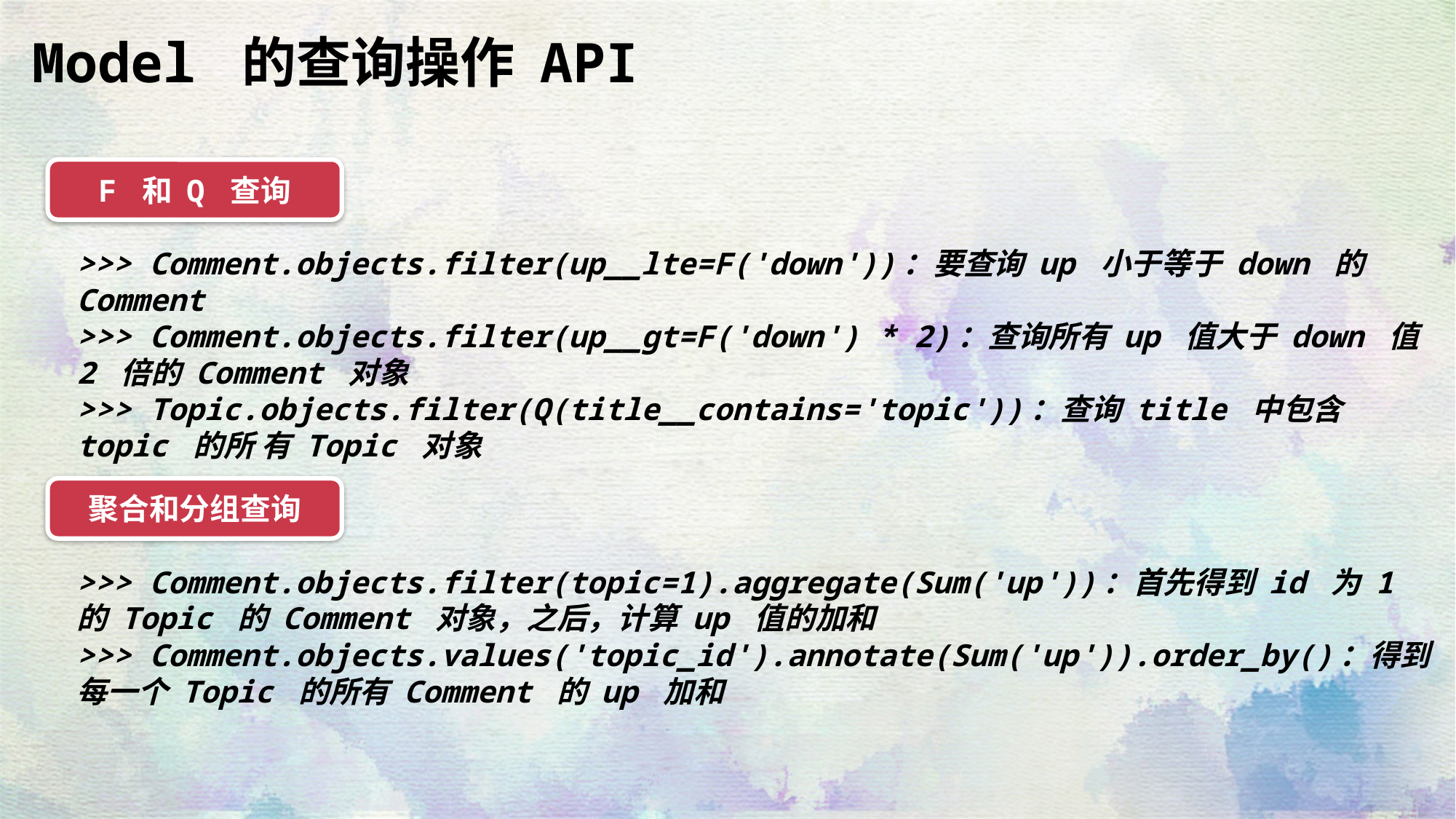

Model 的查询操作 API
F 和 Q 查询
>>> Comment.objects.filter(up__lte=F('down'))：要查询 up 小于等于 down 的 Comment
>>> Comment.objects.filter(up__gt=F('down') * 2)：查询所有 up 值大于 down 值 2 倍的 Comment 对象
>>> Topic.objects.filter(Q(title__contains='topic'))：查询 title 中包含 topic 的所 有 Topic 对象
聚合和分组查询
>>> Comment.objects.filter(topic=1).aggregate(Sum('up'))：首先得到 id 为 1 的 Topic 的 Comment 对象，之后，计算 up 值的加和
>>> Comment.objects.values('topic_id').annotate(Sum('up')).order_by()：得到每一个 Topic 的所有 Comment 的 up 加和